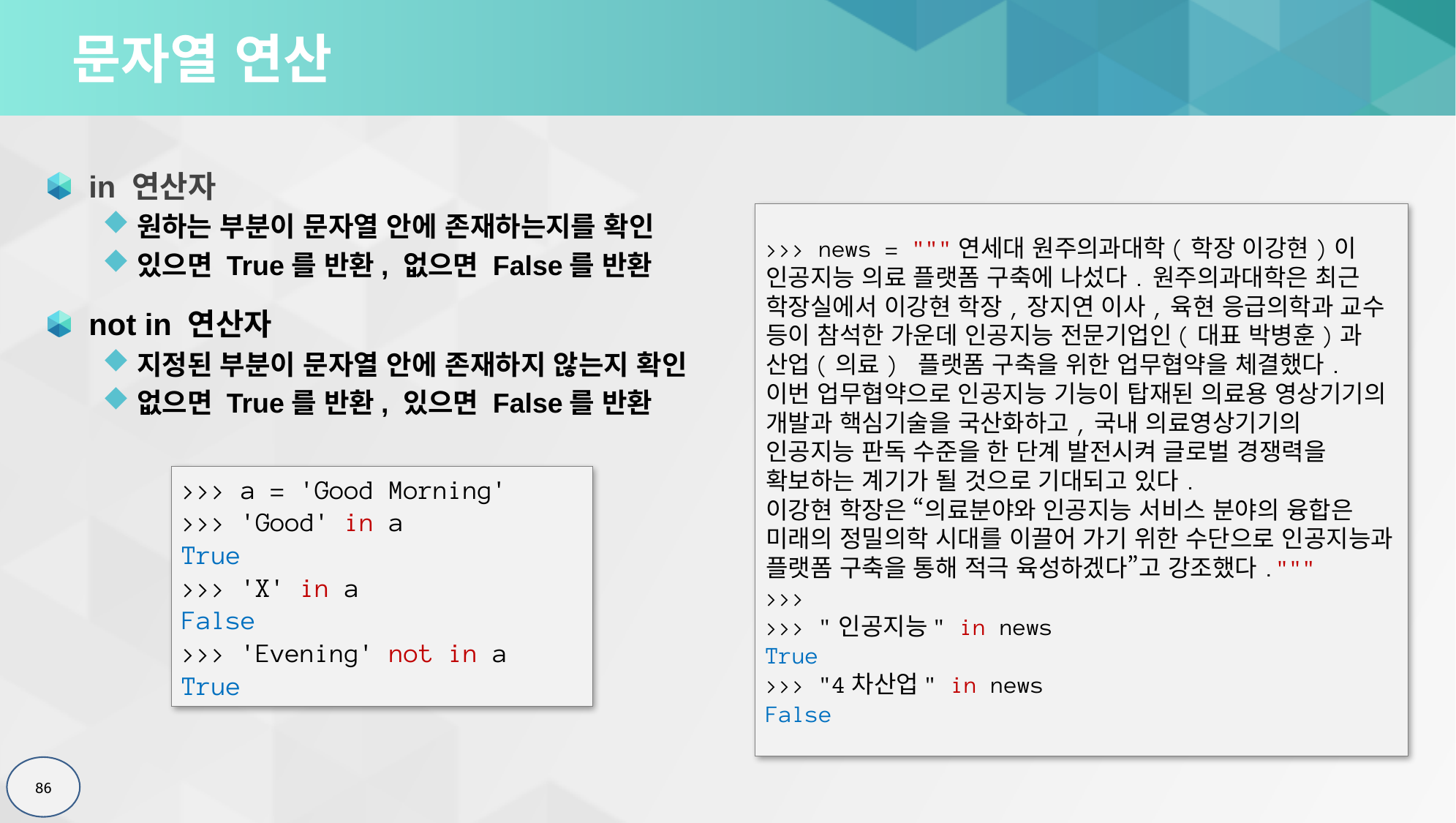

# 문자열 연산
in 연산자
원하는 부분이 문자열 안에 존재하는지를 확인
있으면 True를 반환, 없으면 False를 반환
not in 연산자
지정된 부분이 문자열 안에 존재하지 않는지 확인
없으면 True를 반환, 있으면 False를 반환
>>> news = """연세대 원주의과대학(학장 이강현)이 인공지능 의료 플랫폼 구축에 나섰다.원주의과대학은 최근 학장실에서 이강현 학장,장지연 이사,육현 응급의학과 교수 등이 참석한 가운데 인공지능 전문기업인(대표 박병훈)과 산업(의료) 플랫폼 구축을 위한 업무협약을 체결했다.
이번 업무협약으로 인공지능 기능이 탑재된 의료용 영상기기의 개발과 핵심기술을 국산화하고,국내 의료영상기기의 인공지능 판독 수준을 한 단계 발전시켜 글로벌 경쟁력을 확보하는 계기가 될 것으로 기대되고 있다.
이강현 학장은 “의료분야와 인공지능 서비스 분야의 융합은 미래의 정밀의학 시대를 이끌어 가기 위한 수단으로 인공지능과 플랫폼 구축을 통해 적극 육성하겠다”고 강조했다."""
>>>
>>> "인공지능" in news
True
>>> "4차산업" in news
False
>>> a = 'Good Morning'
>>> 'Good' in a
True
>>> 'X' in a
False
>>> 'Evening' not in a
True